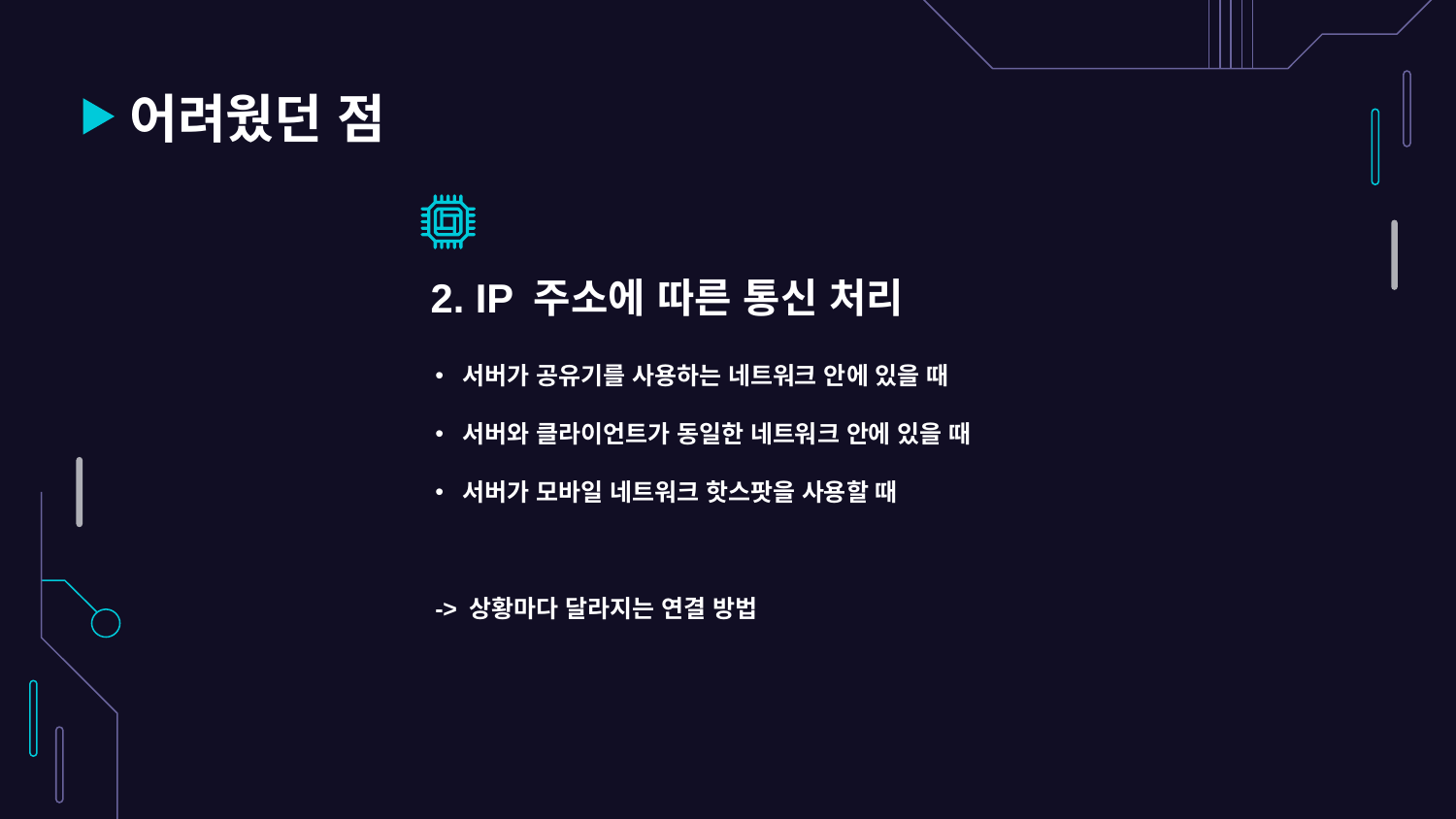

# 어려웠던 점

2. IP 주소에 따른 통신 처리
서버가 공유기를 사용하는 네트워크 안에 있을 때

서버와 클라이언트가 동일한 네트워크 안에 있을 때

서버가 모바일 네트워크 핫스팟을 사용할 때

-> 상황마다 달라지는 연결 방법